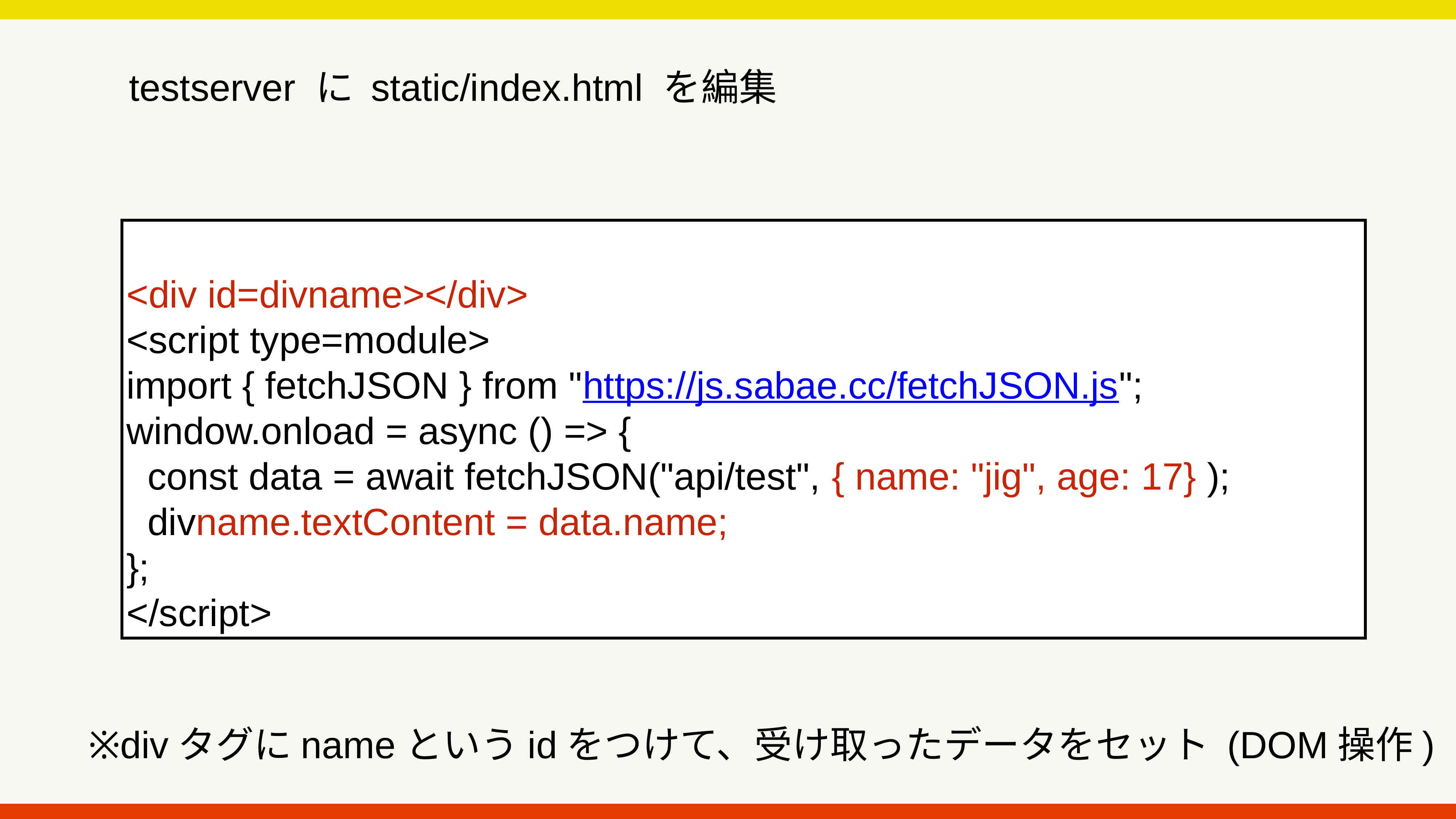

testserver に static/index.html を編集

<div id=divname></div>
<script type=module>
import { fetchJSON } from "https://js.sabae.cc/fetchJSON.js";
window.onload = async () => {
  const data = await fetchJSON("api/test", { name: "jig", age: 17} );
  divname.textContent = data.name;
};
</script>
※divタグにnameというidをつけて、受け取ったデータをセット (DOM操作)